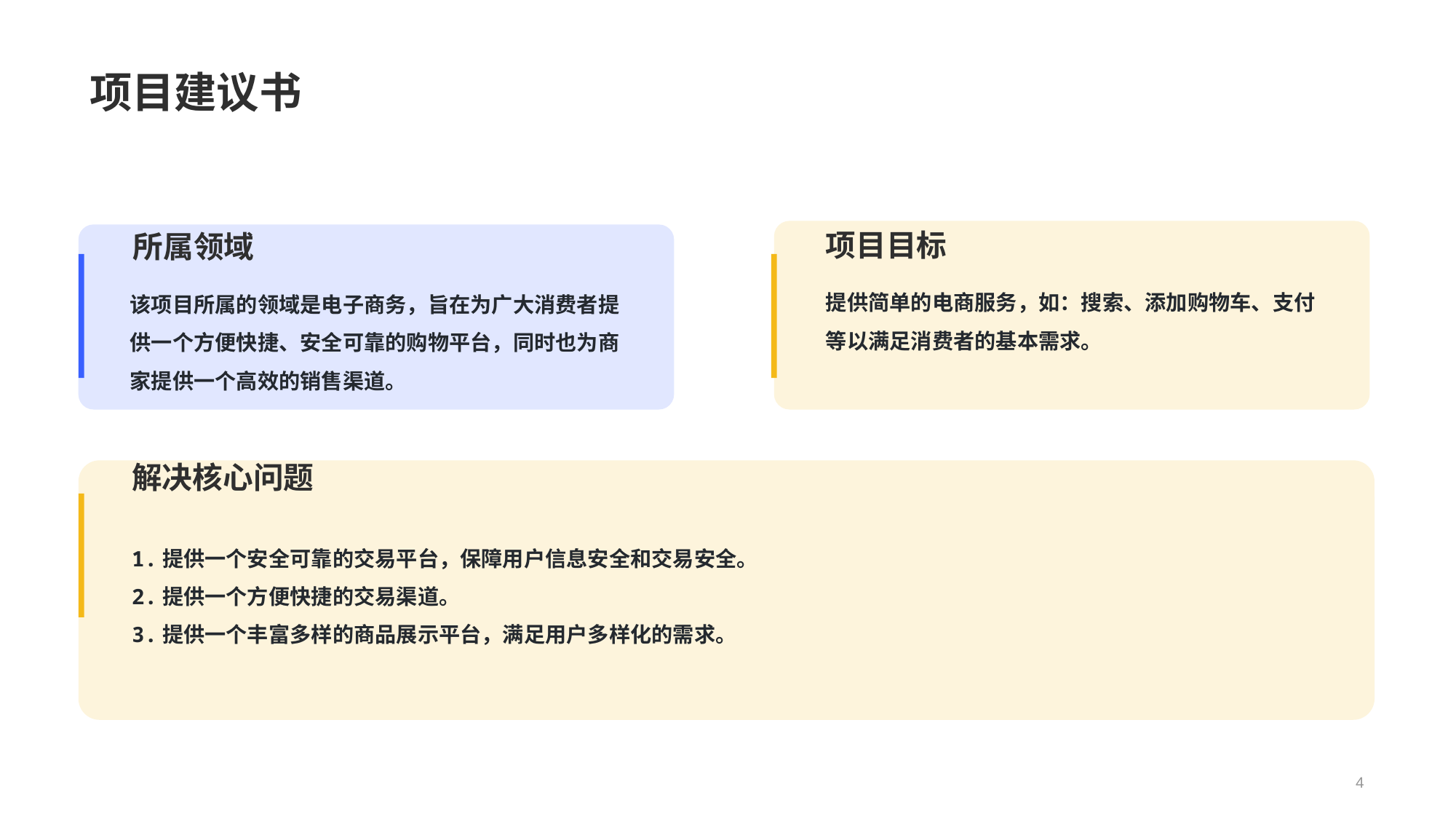

# 项目建议书
项目目标
提供简单的电商服务，如：搜索、添加购物车、支付等以满足消费者的基本需求。

所属领域
该项目所属的领域是电子商务，旨在为广大消费者提供一个方便快捷、安全可靠的购物平台，同时也为商家提供一个高效的销售渠道。

解决核心问题
1.提供一个安全可靠的交易平台，保障用户信息安全和交易安全。
2.提供一个方便快捷的交易渠道。
3.提供一个丰富多样的商品展示平台，满足用户多样化的需求。

4